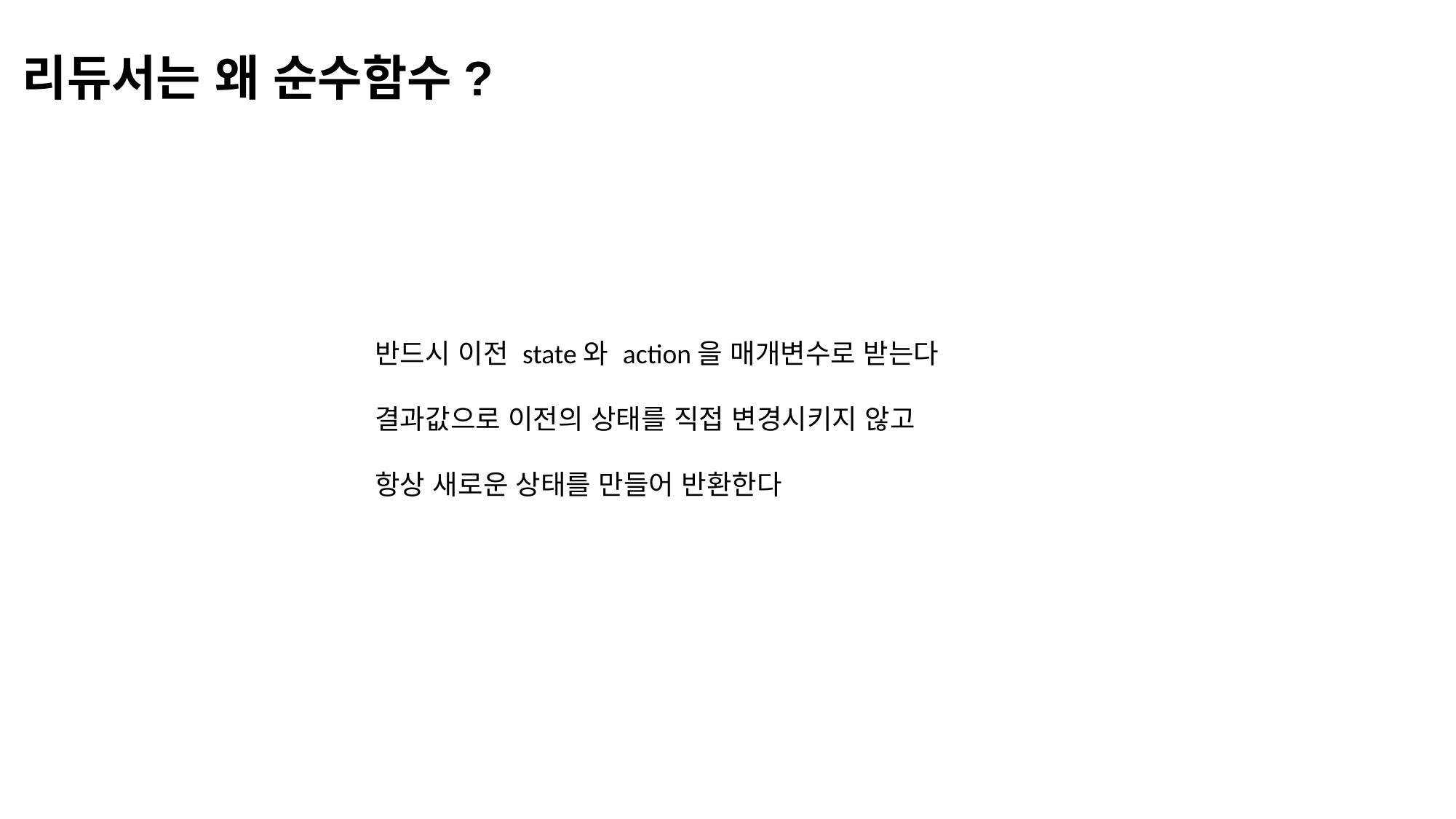

리듀서는 왜 순수함수?
반드시 이전 state와 action을 매개변수로 받는다

결과값으로 이전의 상태를 직접 변경시키지 않고

항상 새로운 상태를 만들어 반환한다